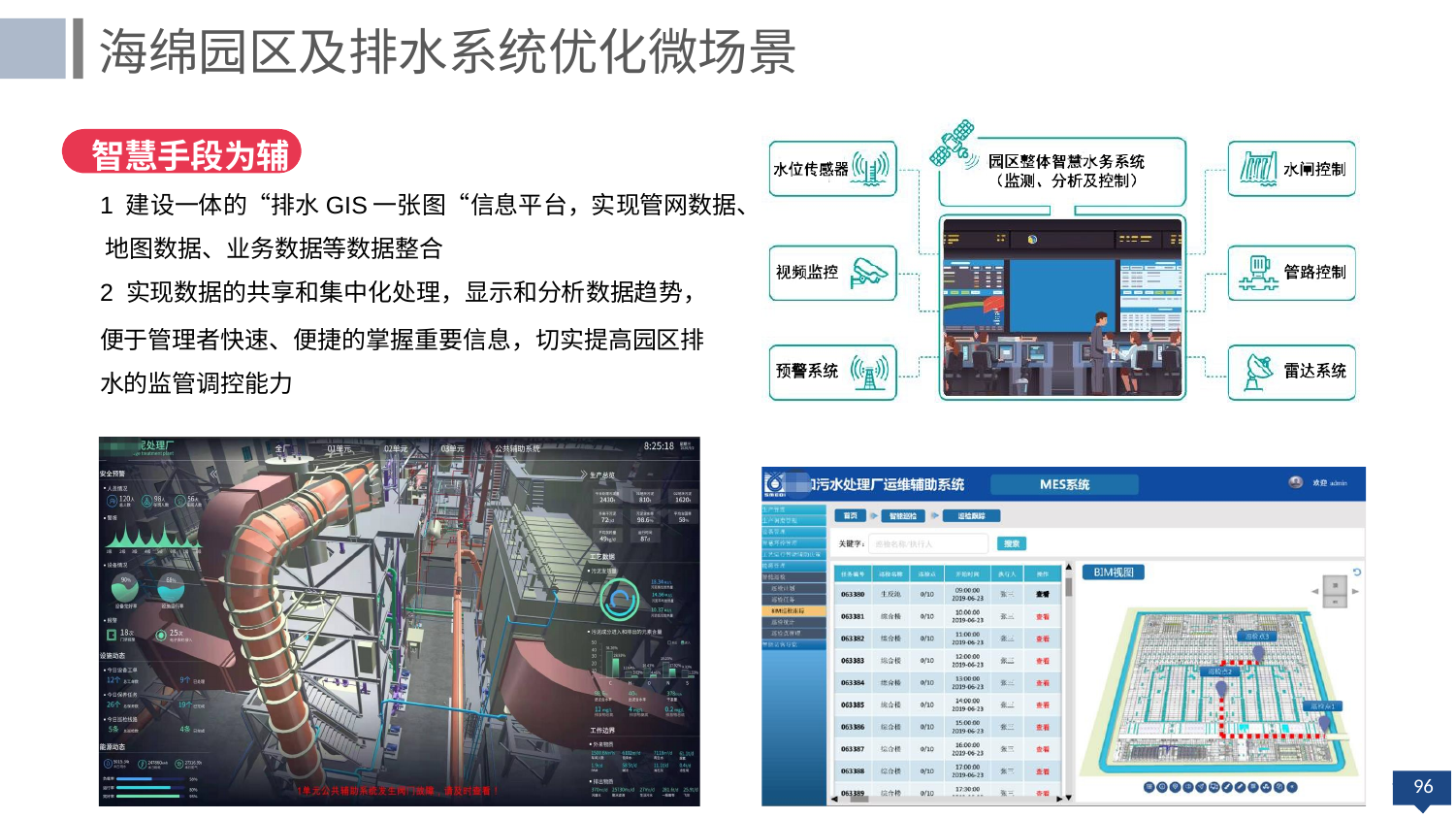

海绵园区及排水系统优化微场景

智慧手段为辅
1 建设一体的“排水GIS一张图“信息平台，实现管网数据、 地图数据、业务数据等数据整合
2 实现数据的共享和集中化处理，显示和分析数据趋势，
便于管理者快速、便捷的掌握重要信息，切实提高园区排 水的监管调控能力